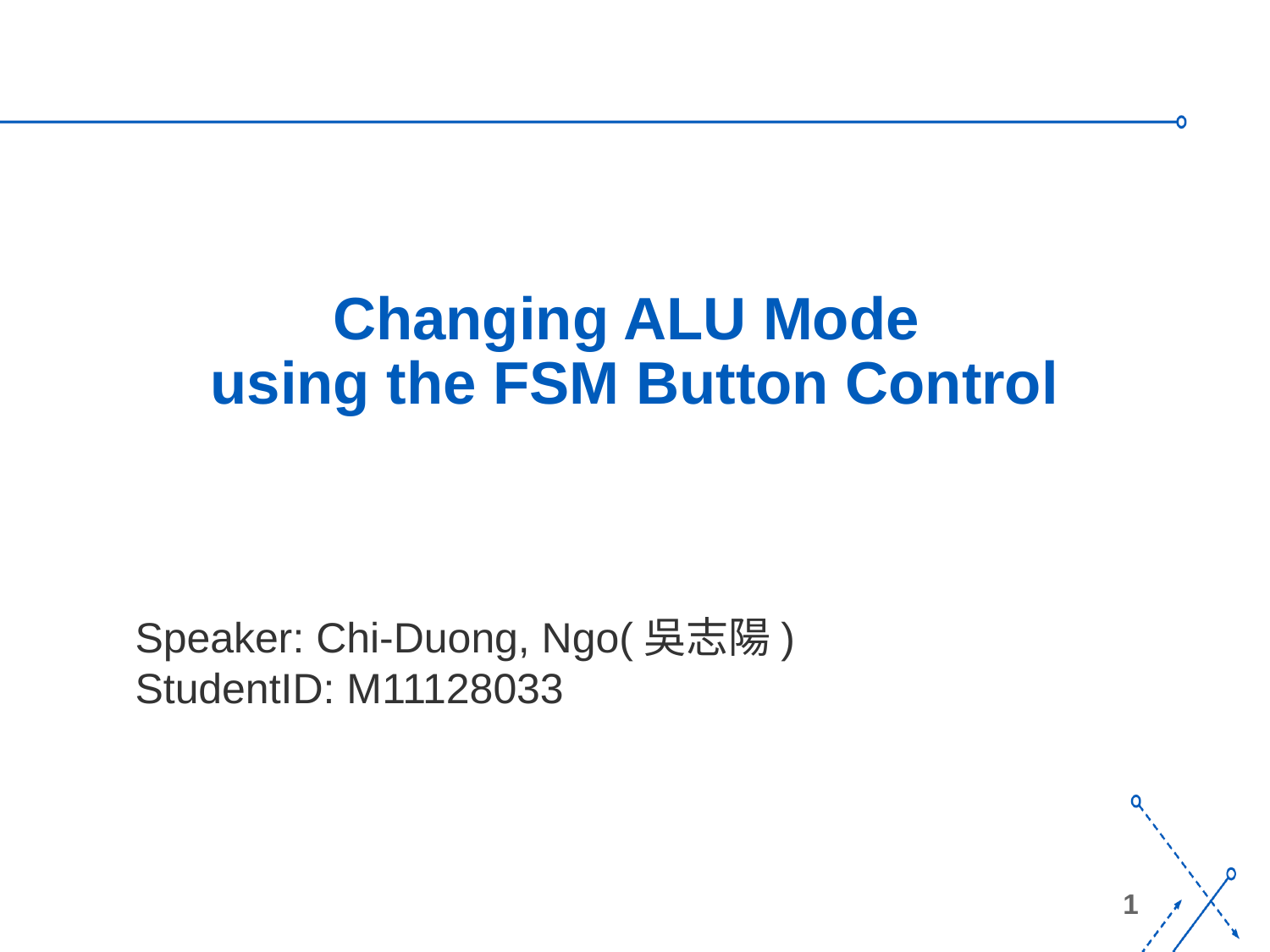

Changing ALU Mode
using the FSM Button Control
Speaker: Chi-Duong, Ngo(吳志陽)
StudentID: M11128033